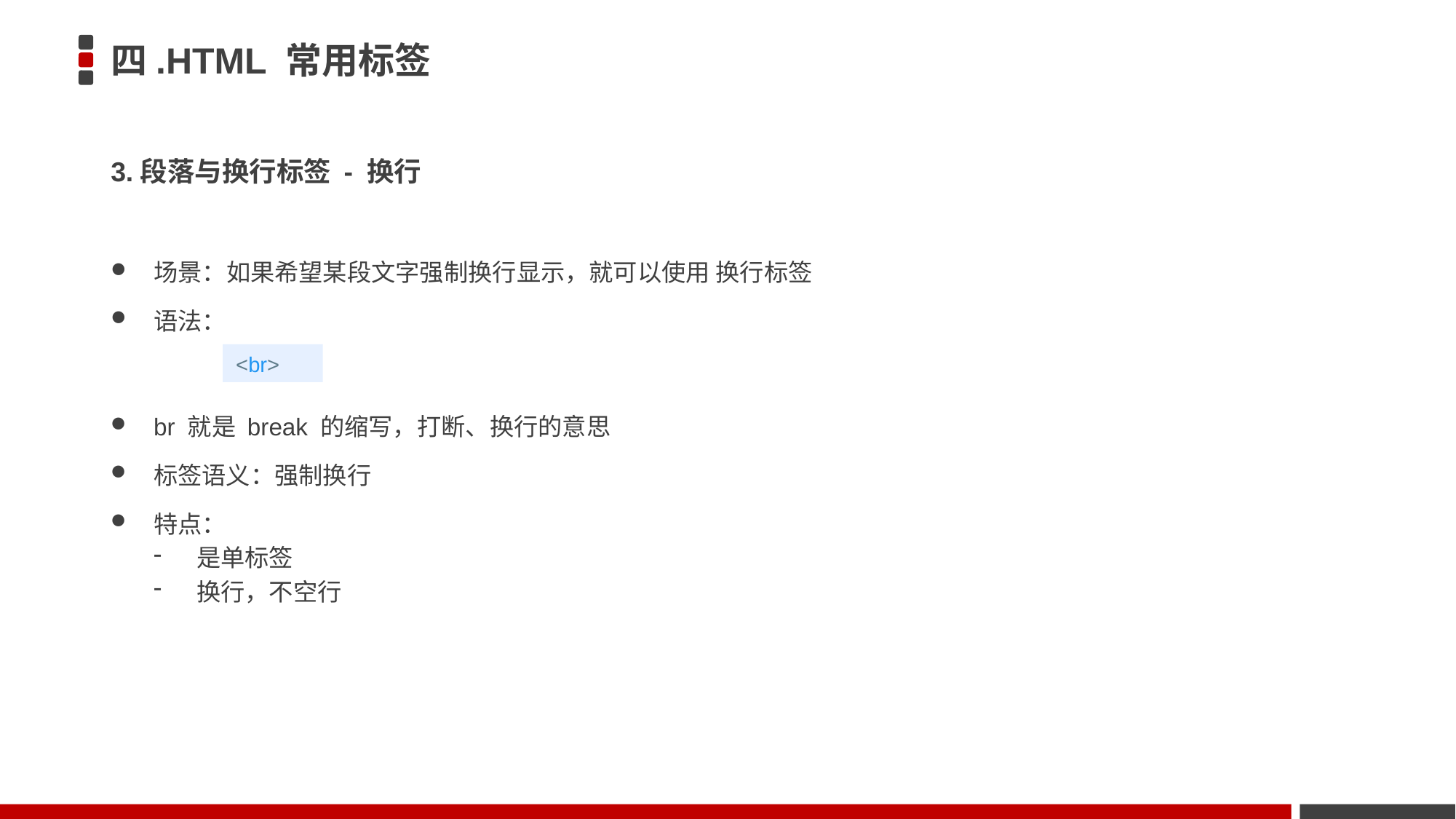

# 四.HTML 常用标签
3.段落与换行标签 - 换行
场景：如果希望某段文字强制换行显示，就可以使用 换行标签
语法：

<br>
br 就是 break 的缩写，打断、换行的意思
标签语义：强制换行
特点：
是单标签
换行，不空行